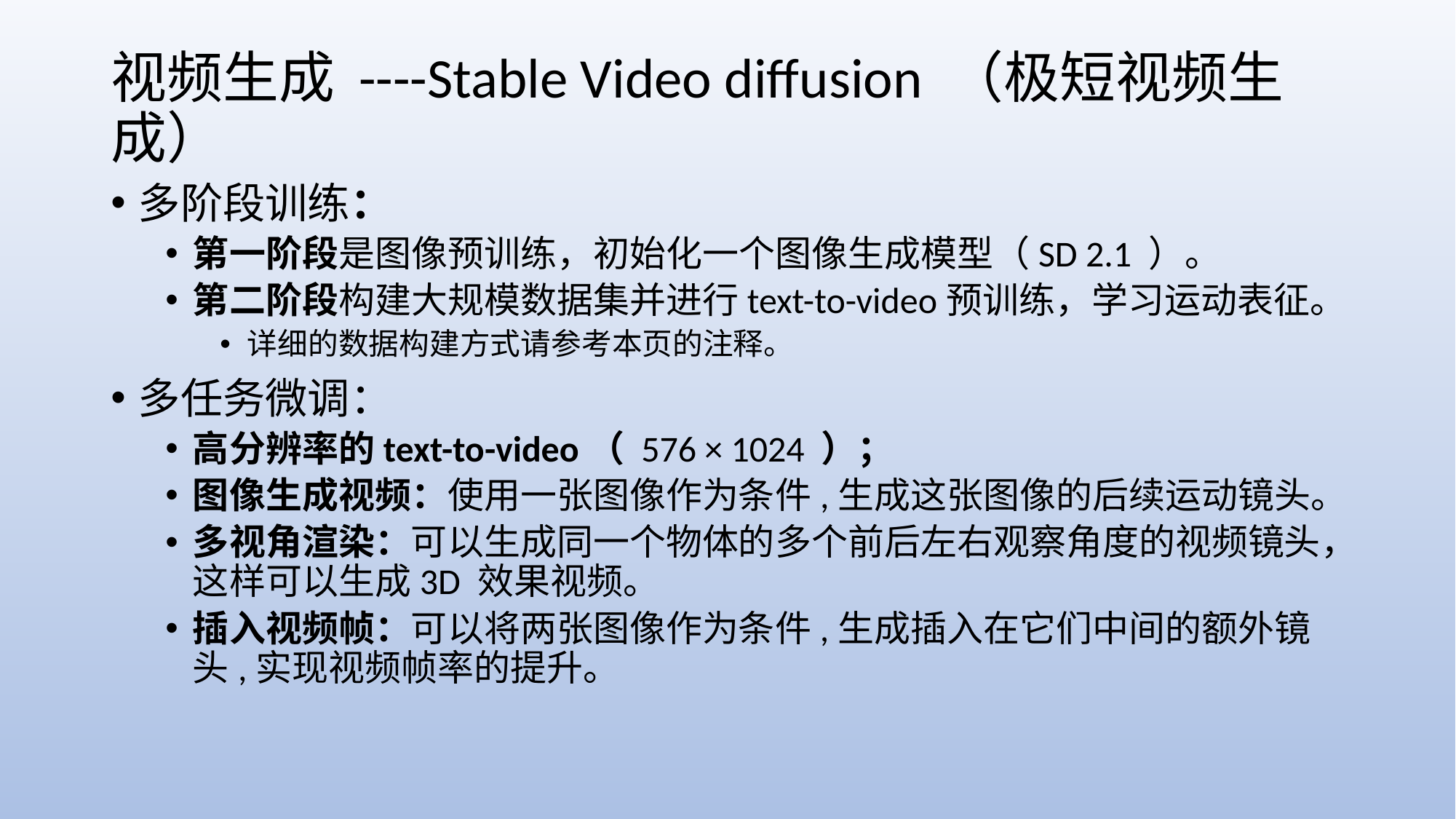

# 视频生成 ----Stable Video diffusion （极短视频生成）
多阶段训练：
第一阶段是图像预训练，初始化一个图像生成模型（SD 2.1 ）。
第二阶段构建大规模数据集并进行text-to-video预训练，学习运动表征。
详细的数据构建方式请参考本页的注释。
多任务微调：
高分辨率的text-to-video（ 576 × 1024 ）；
图像生成视频：使用一张图像作为条件,生成这张图像的后续运动镜头。
多视角渲染：可以生成同一个物体的多个前后左右观察角度的视频镜头，这样可以生成3D 效果视频。
插入视频帧：可以将两张图像作为条件,生成插入在它们中间的额外镜头,实现视频帧率的提升。